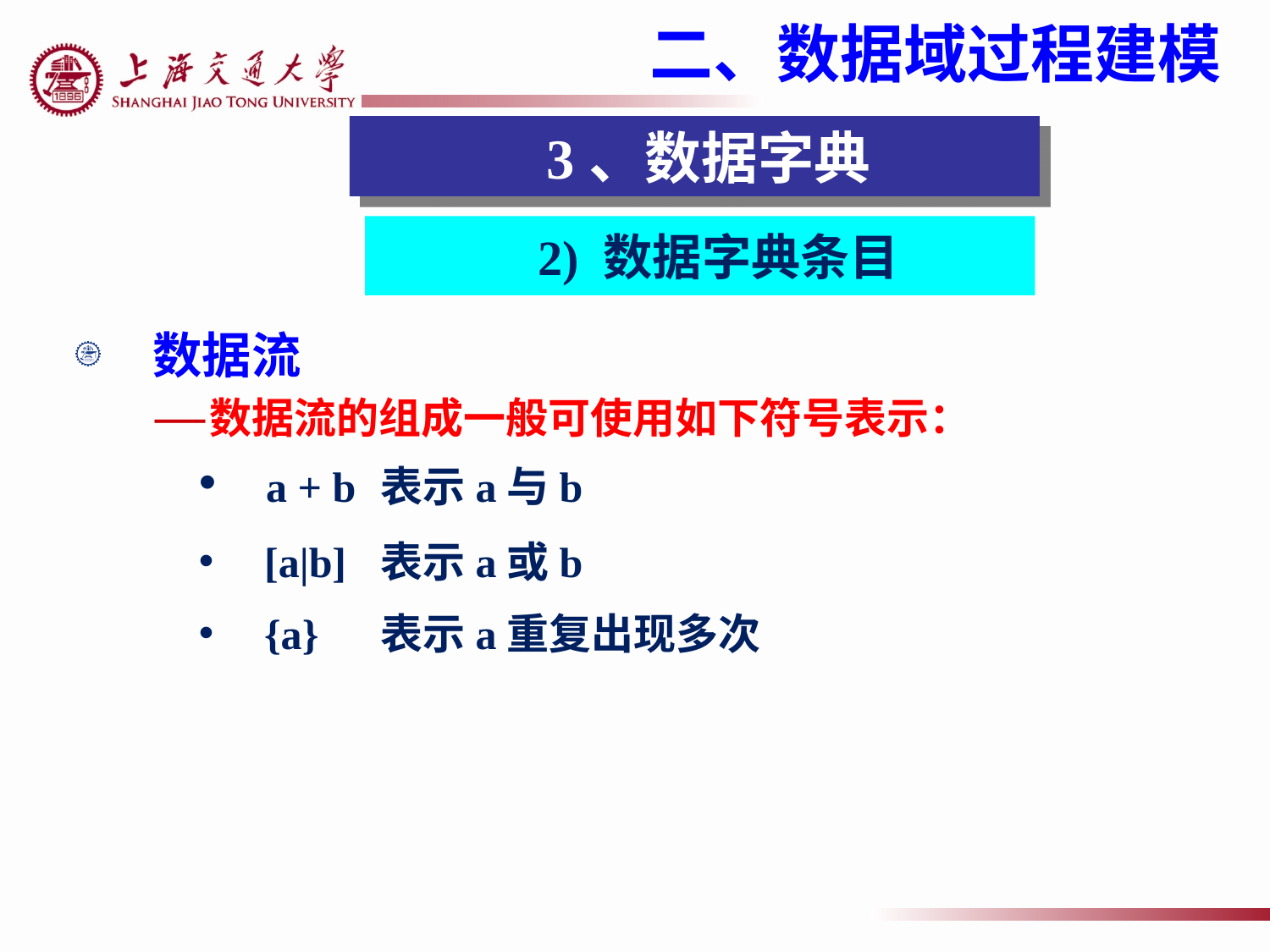

二、数据域过程建模
  3、数据字典
2) 数据字典条目
 数据流
数据流的组成一般可使用如下符号表示：
 a + b	表示a与b
 [a|b]	表示a或b
 {a}	表示a重复出现多次